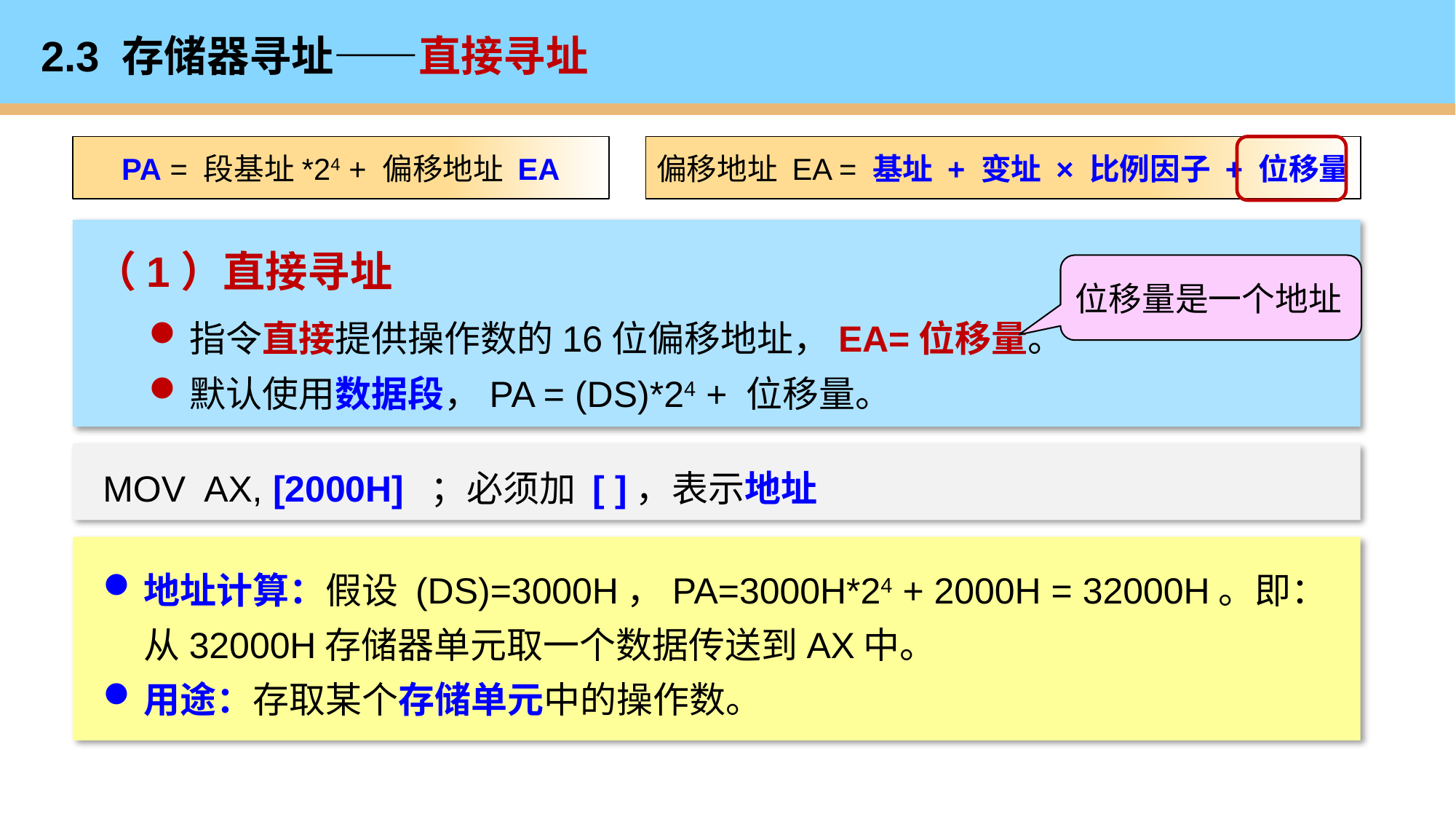

# 2.3 存储器寻址——直接寻址
PA = 段基址*24 + 偏移地址 EA
偏移地址 EA = 基址 + 变址 × 比例因子 + 位移量

（1）直接寻址
指令直接提供操作数的16位偏移地址，EA=位移量。
默认使用数据段，PA = (DS)*24 + 位移量。
位移量是一个地址
MOV  AX, [2000H] 	；必须加 [ ]，表示地址
地址计算：假设 (DS)=3000H，PA=3000H*24 + 2000H = 32000H。即：从32000H存储器单元取一个数据传送到AX中。
用途：存取某个存储单元中的操作数。
51